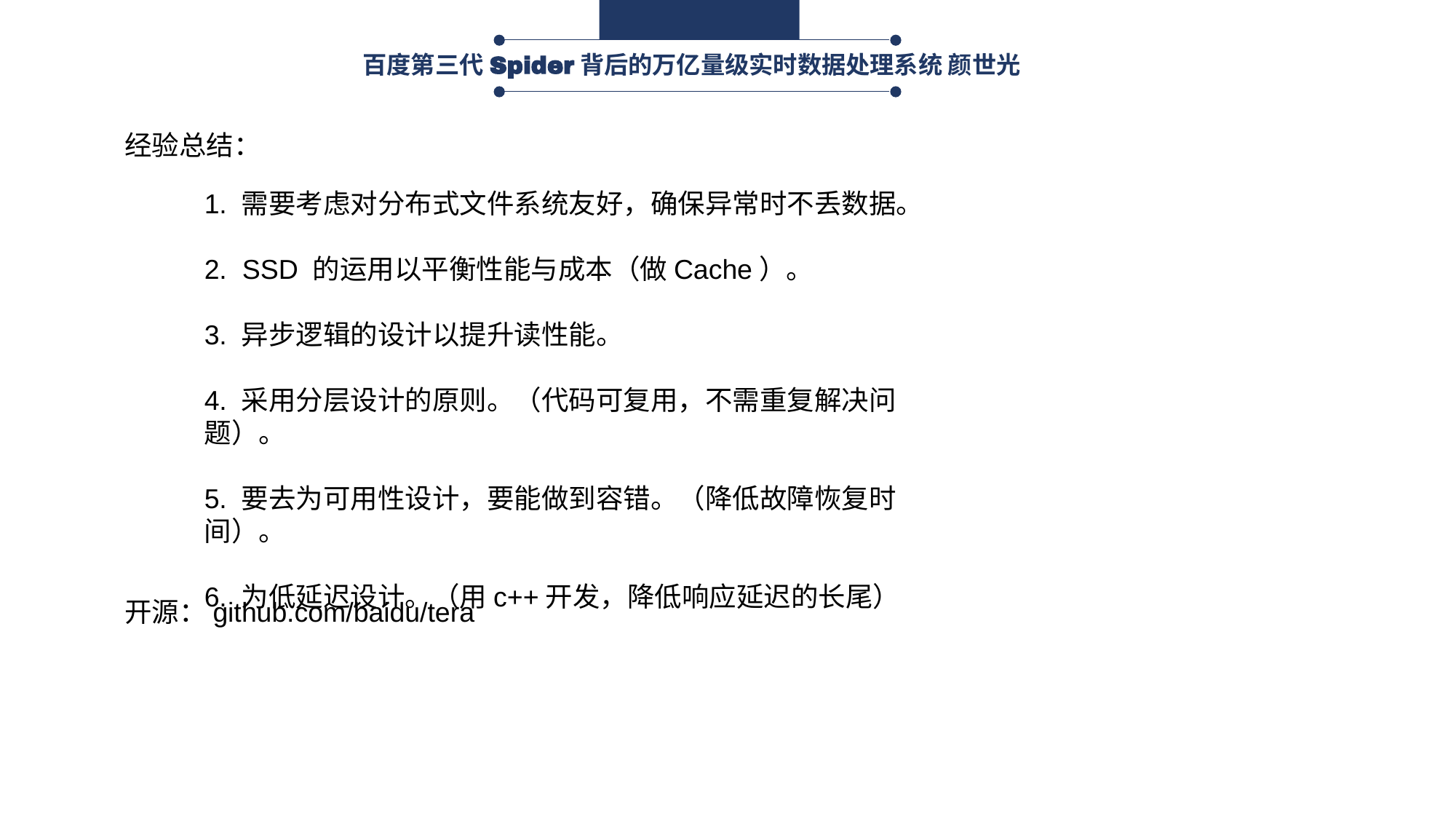

百度第三代Spider背后的万亿量级实时数据处理系统 颜世光
经验总结：
1. 需要考虑对分布式文件系统友好，确保异常时不丢数据。

2.  SSD 的运用以平衡性能与成本（做Cache）。

3. 异步逻辑的设计以提升读性能。

4. 采用分层设计的原则。（代码可复用，不需重复解决问题）。

5. 要去为可用性设计，要能做到容错。（降低故障恢复时间）。

6. 为低延迟设计。（用c++开发，降低响应延迟的长尾）
开源：github.com/baidu/tera